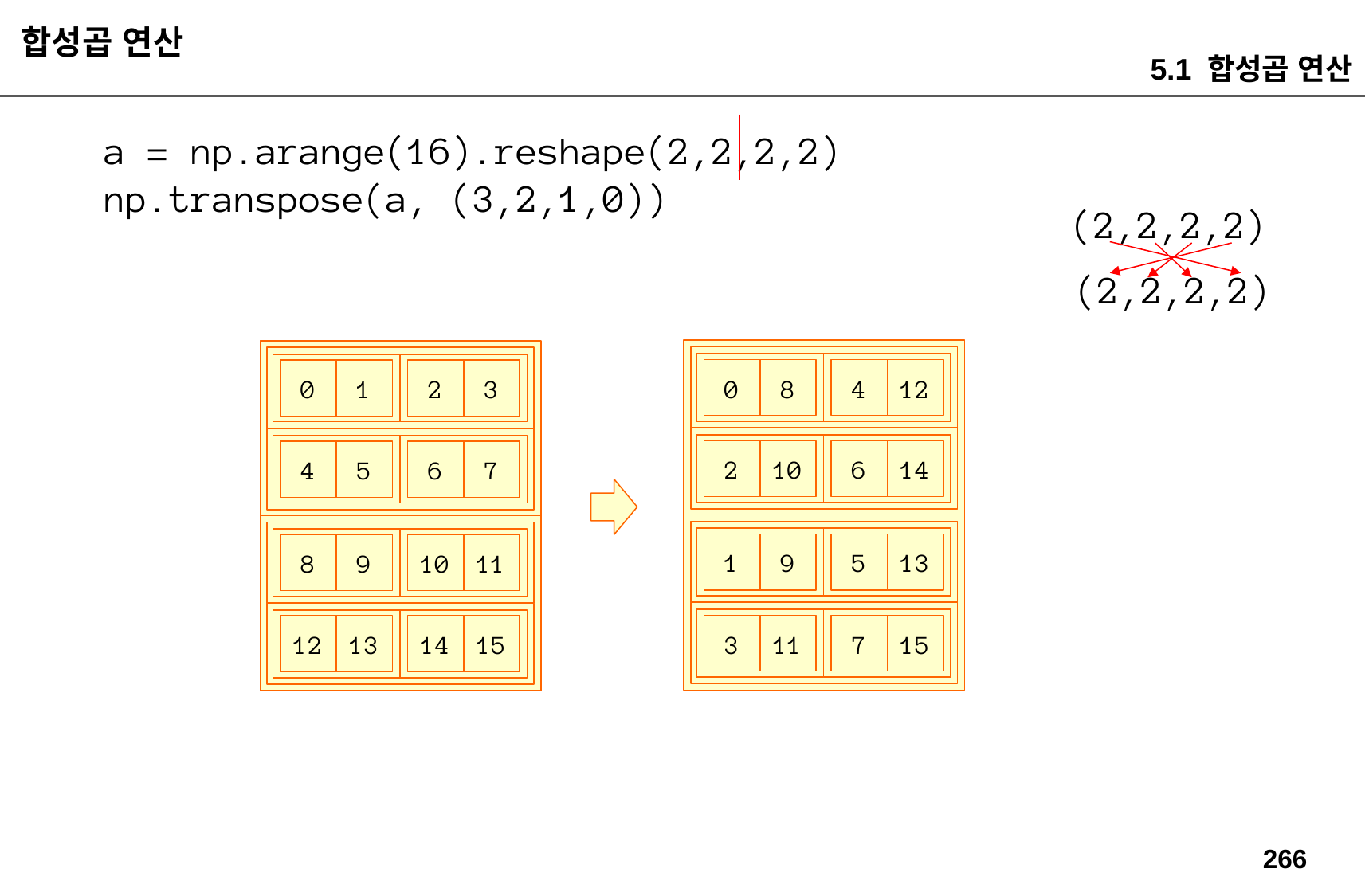

합성곱 연산
5.1 합성곱 연산
a = np.arange(16).reshape(2,2,2,2)
np.transpose(a, (3,2,1,0))
(2,2,2,2)
(2,2,2,2)

0
8
4
12
0
1
2
3

2
10
6
14
4
5
6
7

1
9
5
13
8
9
10
11

3
11
7
15
12
13
14
15